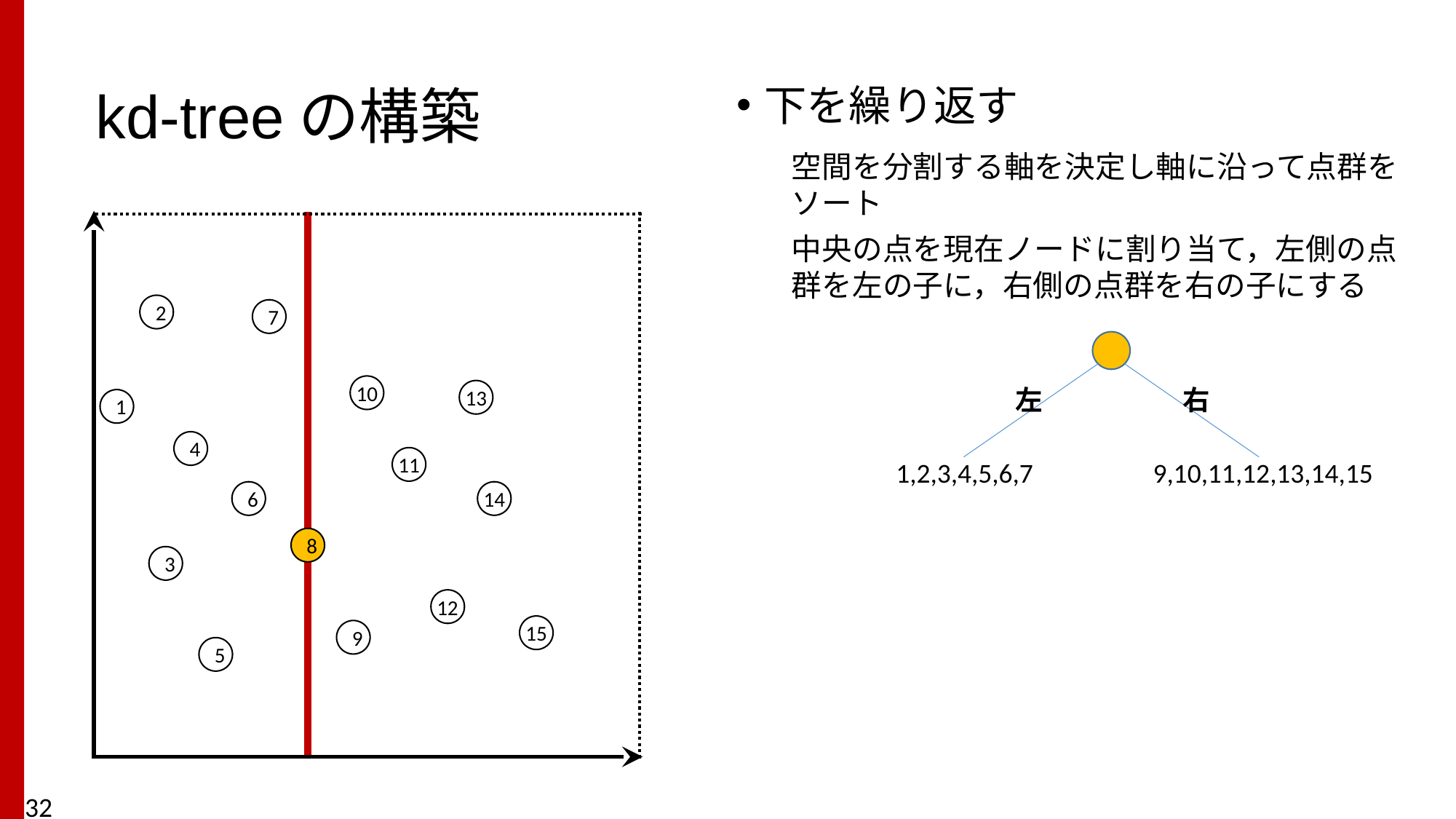

下を繰り返す
空間を分割する軸を決定し軸に沿って点群をソート
中央の点を現在ノードに割り当て，左側の点群を左の子に，右側の点群を右の子にする

# kd-treeの構築
2
7

10
左
右
13
1
4
11
1,2,3,4,5,6,7
9,10,11,12,13,14,15
6
14
8
3
12
15
9
5
32